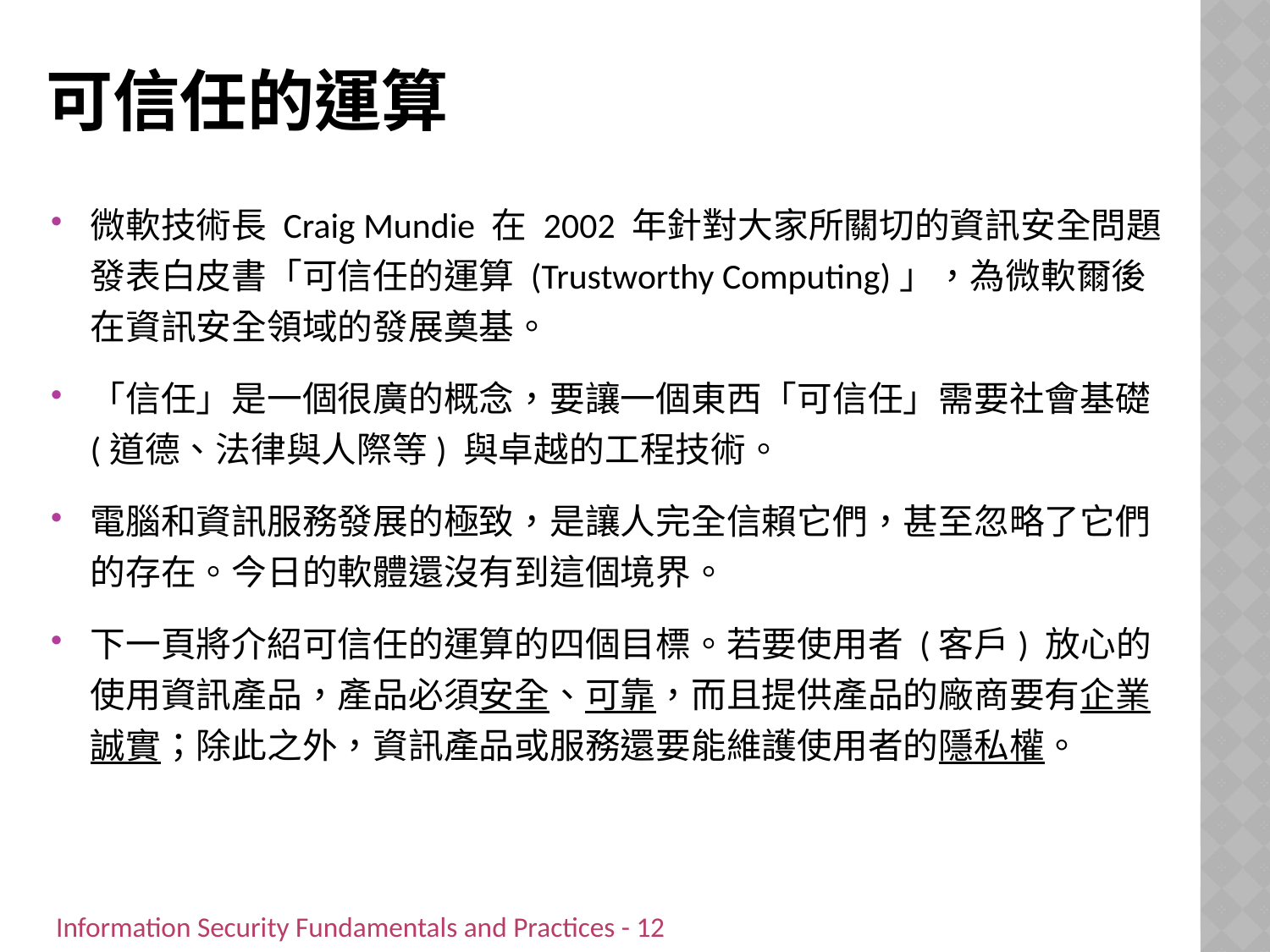

# 可信任的運算
微軟技術長 Craig Mundie 在 2002 年針對大家所關切的資訊安全問題發表白皮書「可信任的運算 (Trustworthy Computing)」，為微軟爾後在資訊安全領域的發展奠基。
「信任」是一個很廣的概念，要讓一個東西「可信任」需要社會基礎 (道德、法律與人際等) 與卓越的工程技術。
電腦和資訊服務發展的極致，是讓人完全信賴它們，甚至忽略了它們的存在。今日的軟體還沒有到這個境界。
下一頁將介紹可信任的運算的四個目標。若要使用者 (客戶) 放心的使用資訊產品，產品必須安全、可靠，而且提供產品的廠商要有企業誠實；除此之外，資訊產品或服務還要能維護使用者的隱私權。